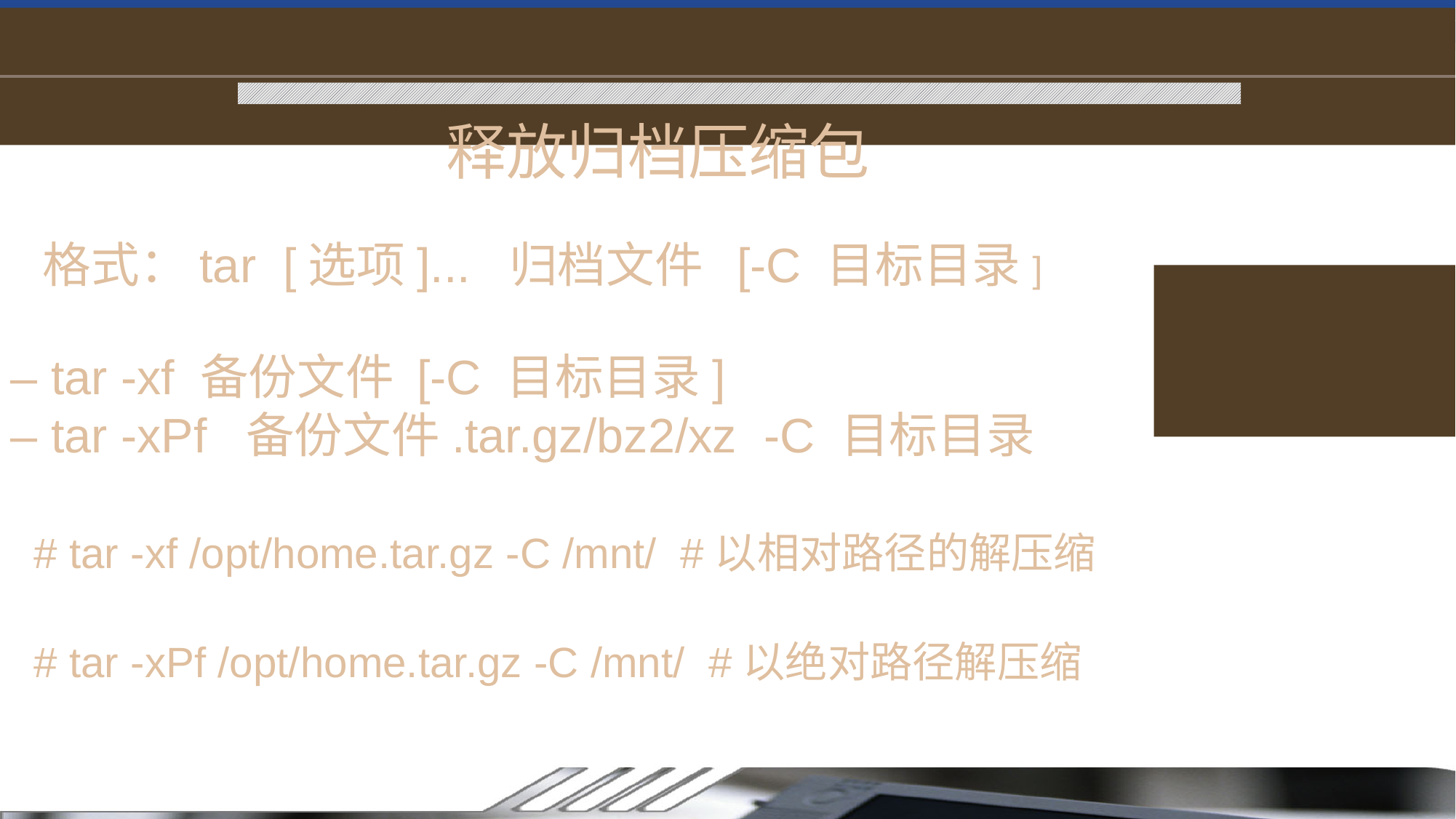

释放归档压缩包
格式：tar  [选项]...  归档文件  [-C 目标目录]

– tar -xf 备份文件 [-C 目标目录]
– tar -xPf  备份文件.tar.gz/bz2/xz  -C 目标目录
# tar -xf /opt/home.tar.gz -C /mnt/  #以相对路径的解压缩

# tar -xPf /opt/home.tar.gz -C /mnt/  #以绝对路径解压缩